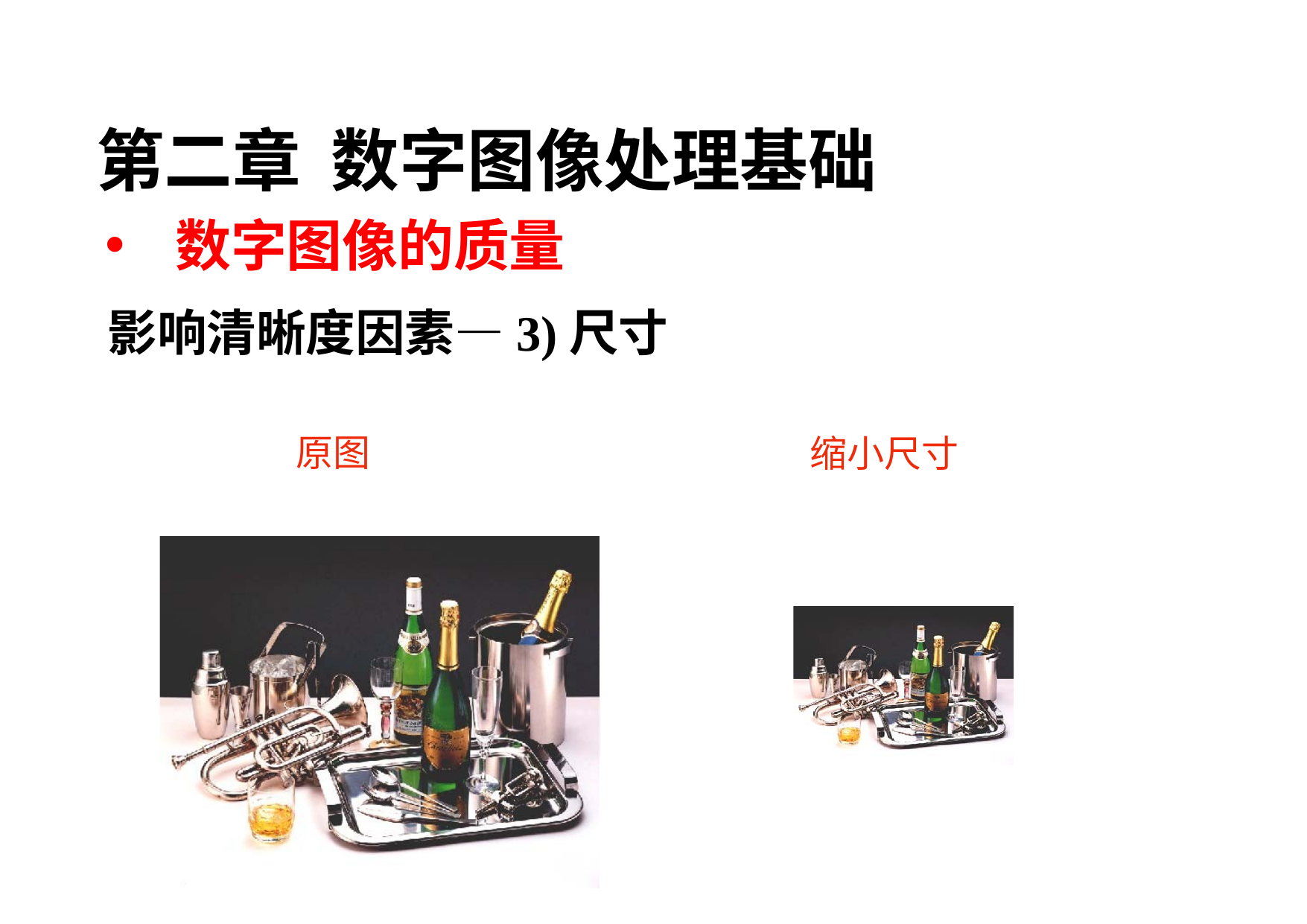

第二章  数字图像处理基础
数字图像的质量
影响清晰度因素—3)尺寸
原图
缩小尺寸

80